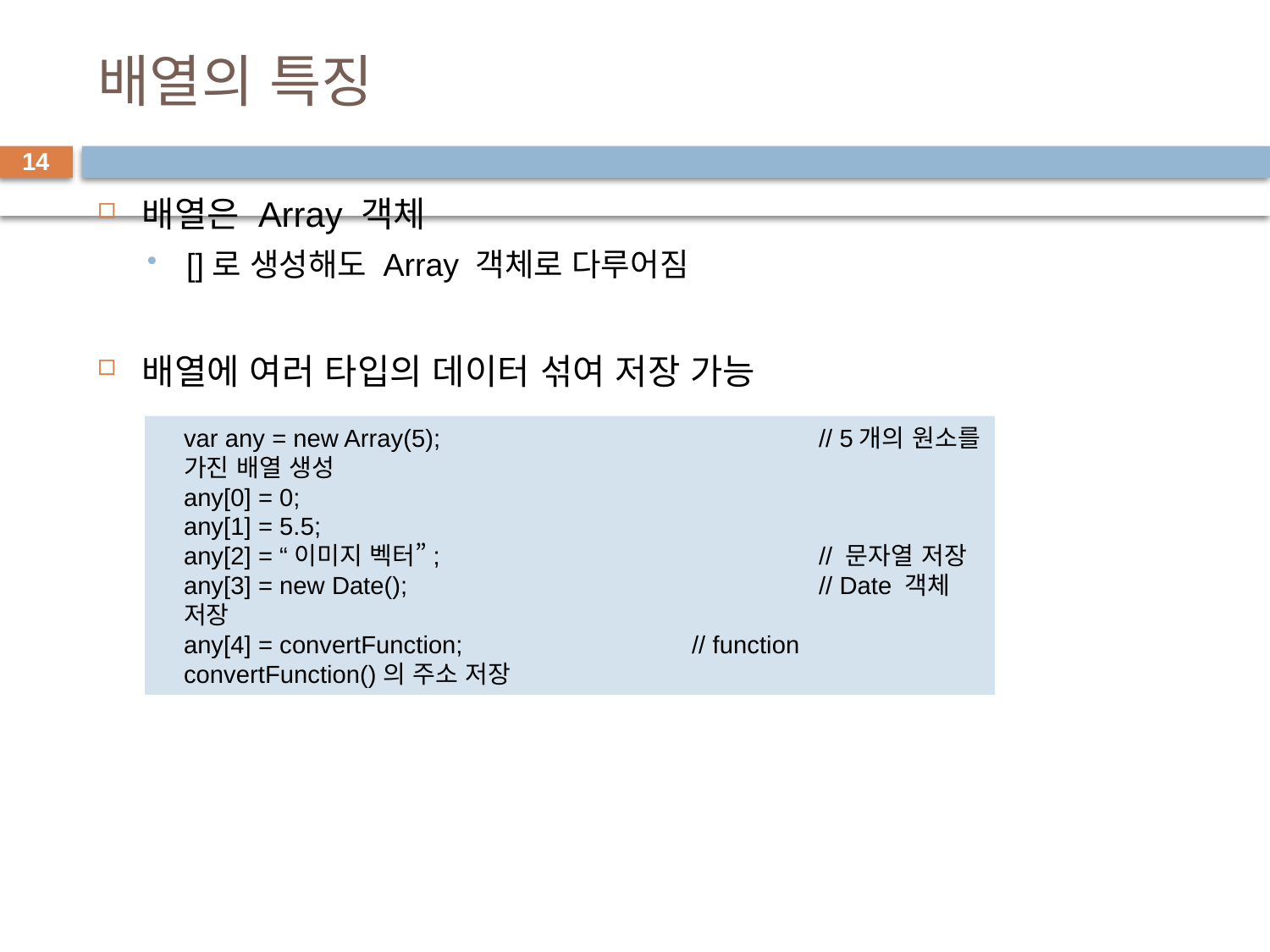

# 배열의 특징
14
배열은 Array 객체
[]로 생성해도 Array 객체로 다루어짐

배열에 여러 타입의 데이터 섞여 저장 가능

var any = new Array(5); 			// 5개의 원소를 가진 배열 생성
any[0] = 0;
any[1] = 5.5;
any[2] = “이미지 벡터”; 			// 문자열 저장
any[3] = new Date(); 				// Date 객체 저장
any[4] = convertFunction; 		// function convertFunction()의 주소 저장